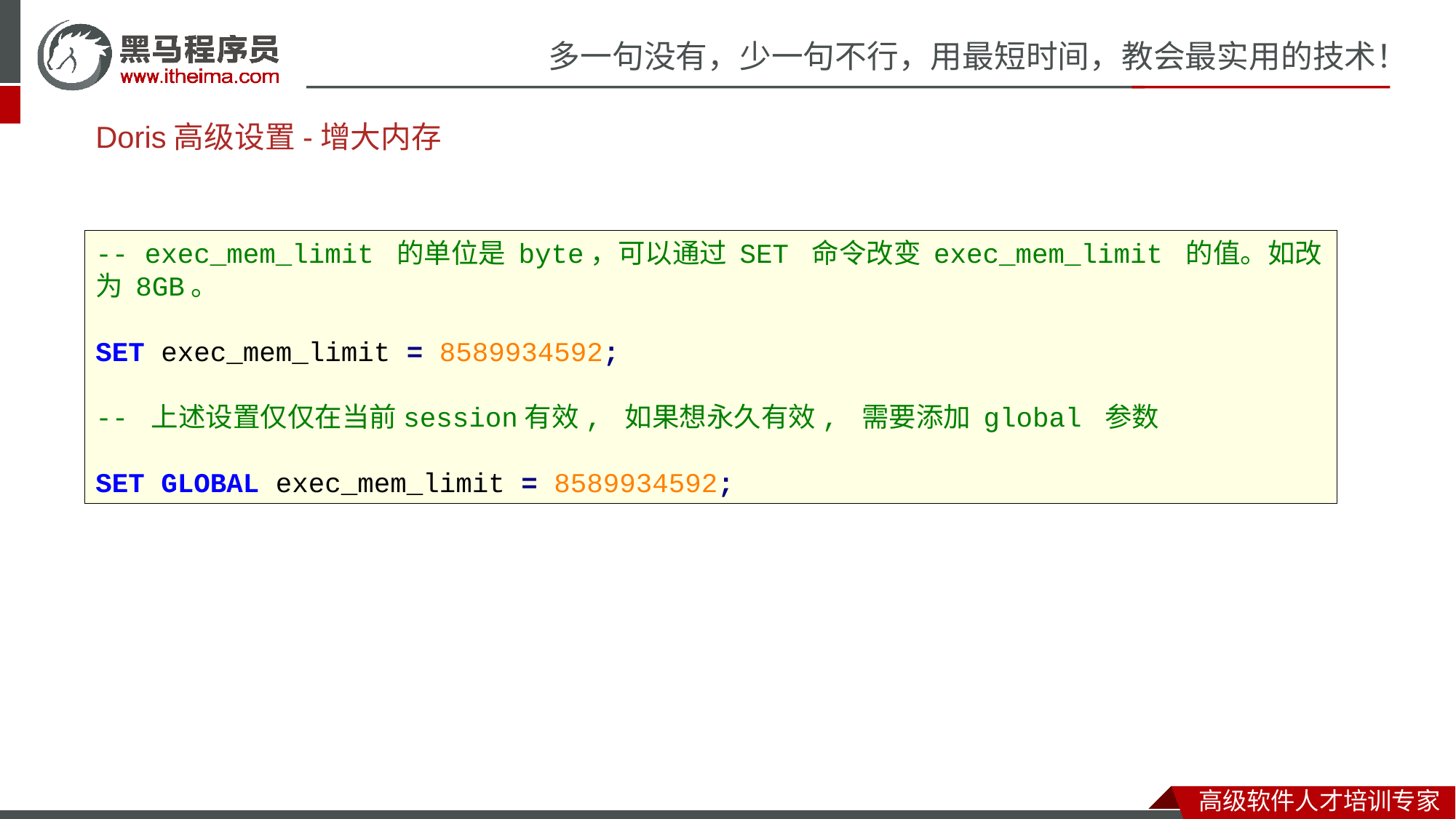

# Doris高级设置-增大内存

-- exec_mem_limit 的单位是 byte，可以通过 SET 命令改变 exec_mem_limit 的值。如改为 8GB。

SET exec_mem_limit = 8589934592;

-- 上述设置仅仅在当前session有效, 如果想永久有效, 需要添加 global 参数

SET GLOBAL exec_mem_limit = 8589934592;